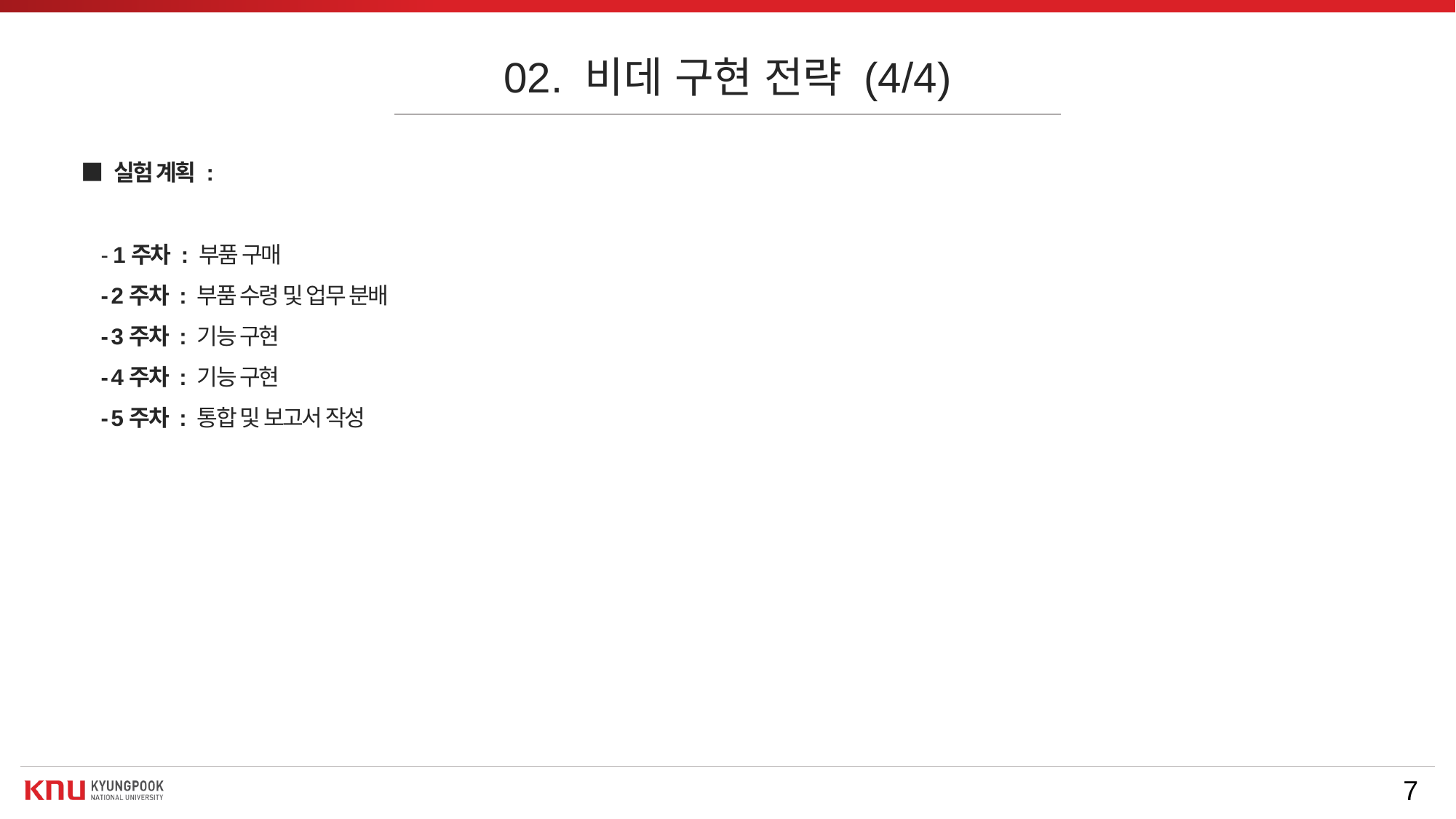

02. 비데 구현 전략 (4/4)

■ 실험 계획 :

    - 1주차 : 부품 구매
    - 2주차 : 부품 수령 및 업무 분배
    - 3주차 : 기능 구현
    - 4주차 : 기능 구현
    - 5주차 : 통합 및 보고서 작성
7